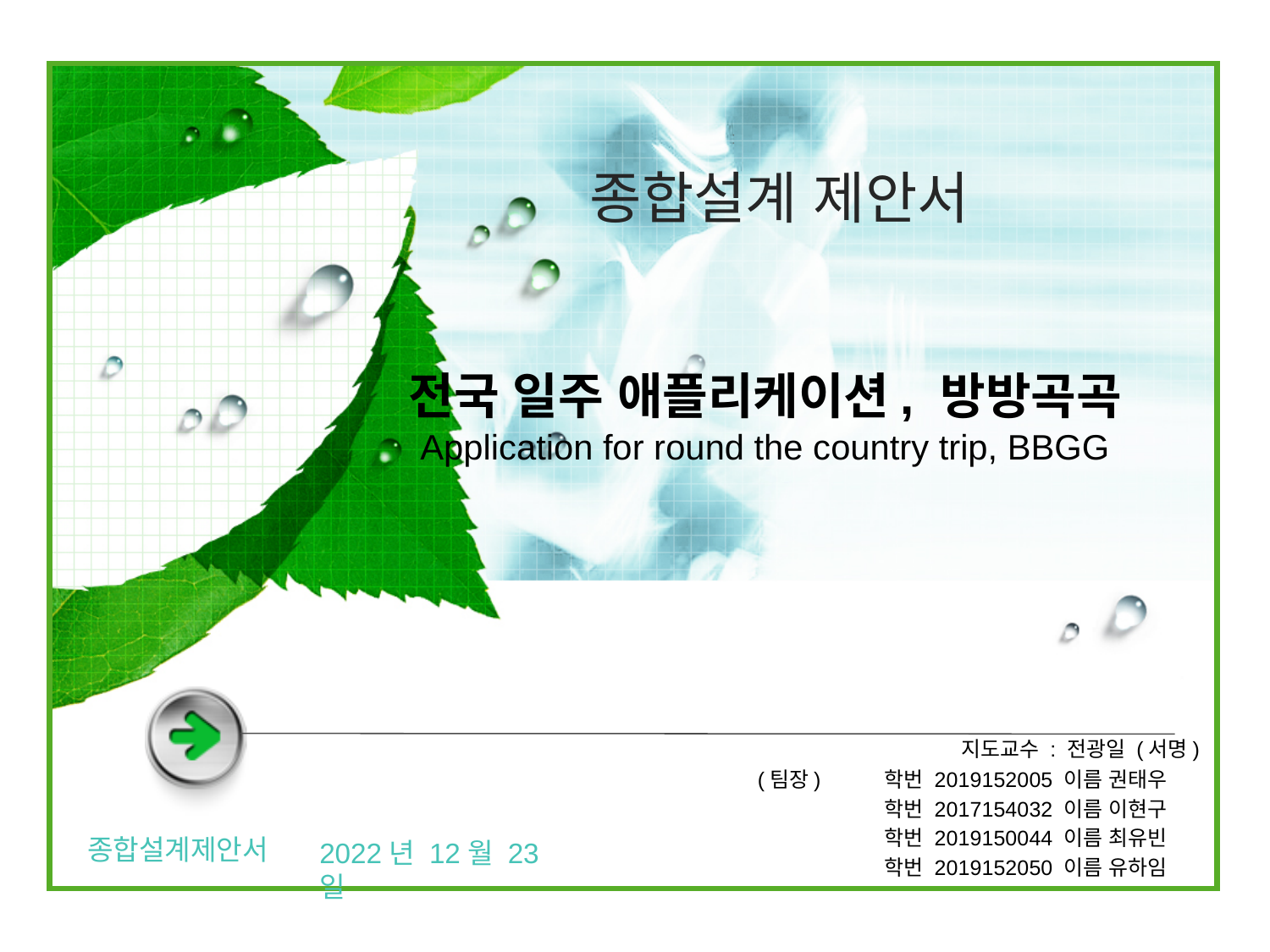

종합설계 제안서
# 전국 일주 애플리케이션, 방방곡곡 Application for round the country trip, BBGG
 지도교수 : 전광일 (서명)
(팀장)	학번 2019152005 이름 권태우
	학번 2017154032 이름 이현구
	학번 2019150044 이름 최유빈
	학번 2019152050 이름 유하임

종합설계제안서
2022년 12월 23일